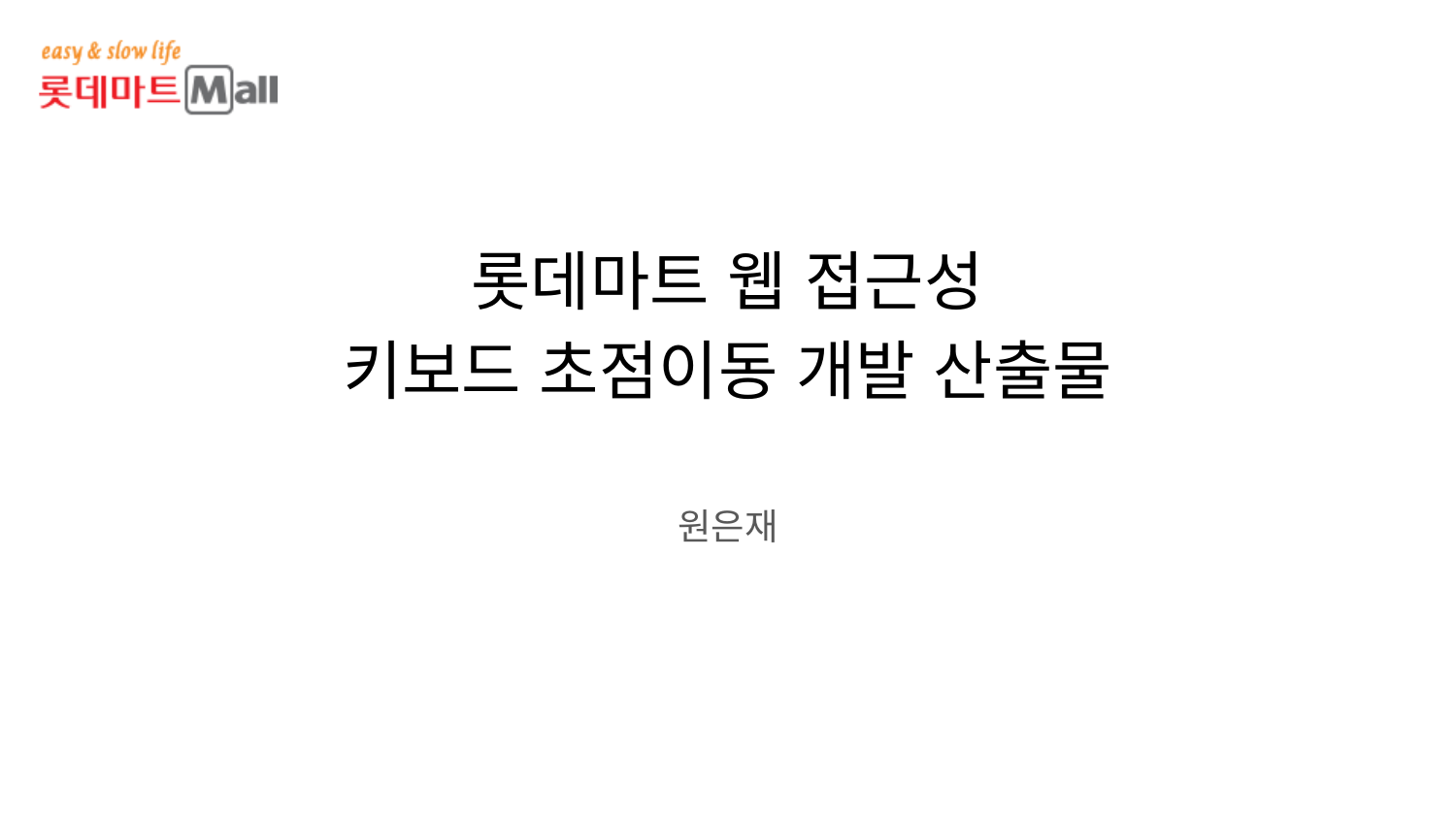

# 롯데마트 웹 접근성
키보드 초점이동 개발 산출물
원은재